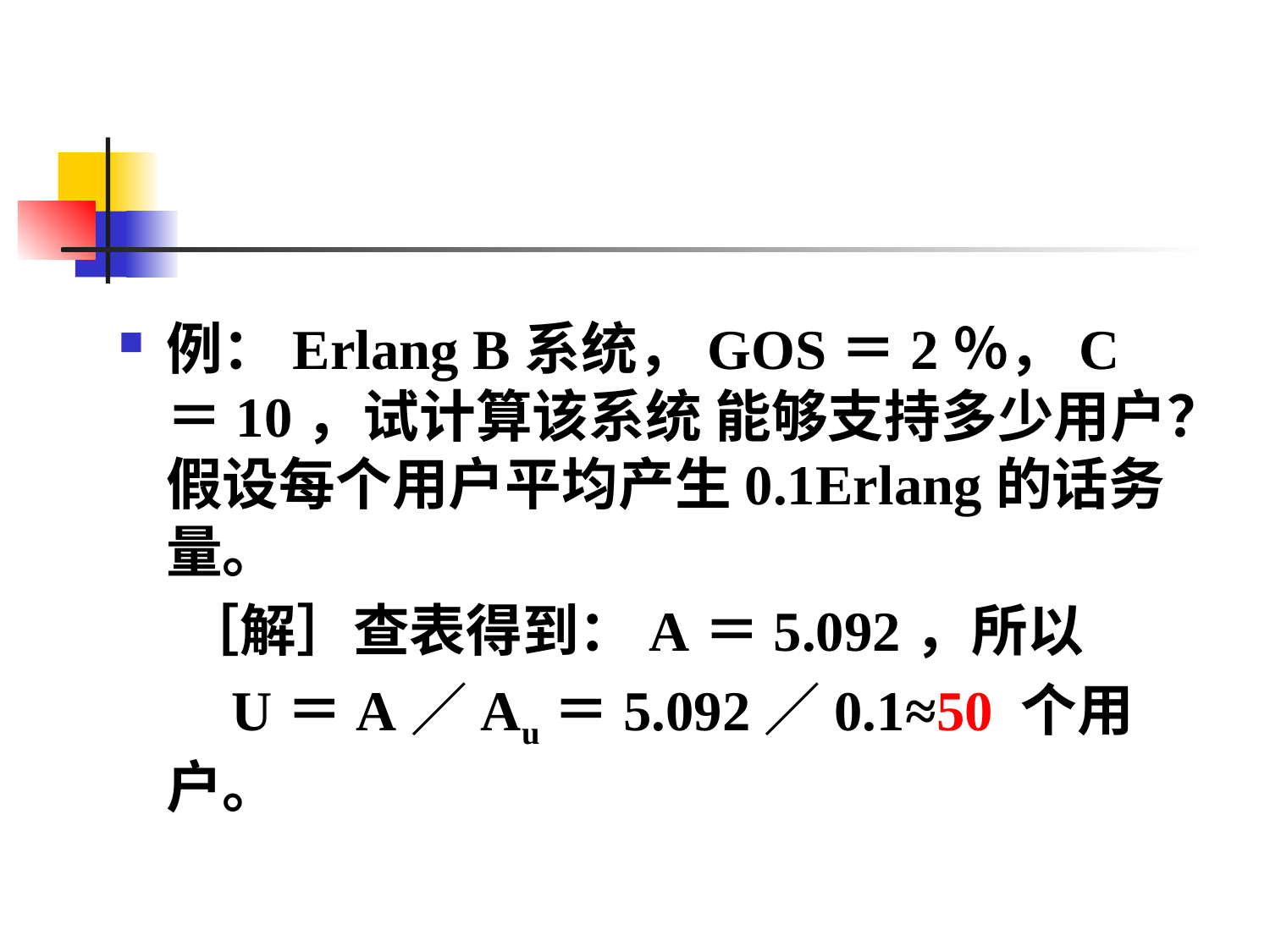

例：Erlang B系统，GOS＝2％，C＝10，试计算该系统 能够支持多少用户？假设每个用户平均产生0.1Erlang的话务量。
    ［解］查表得到：A＝5.092，所以
        U＝A／Au＝5.092／0.1≈50 个用户。